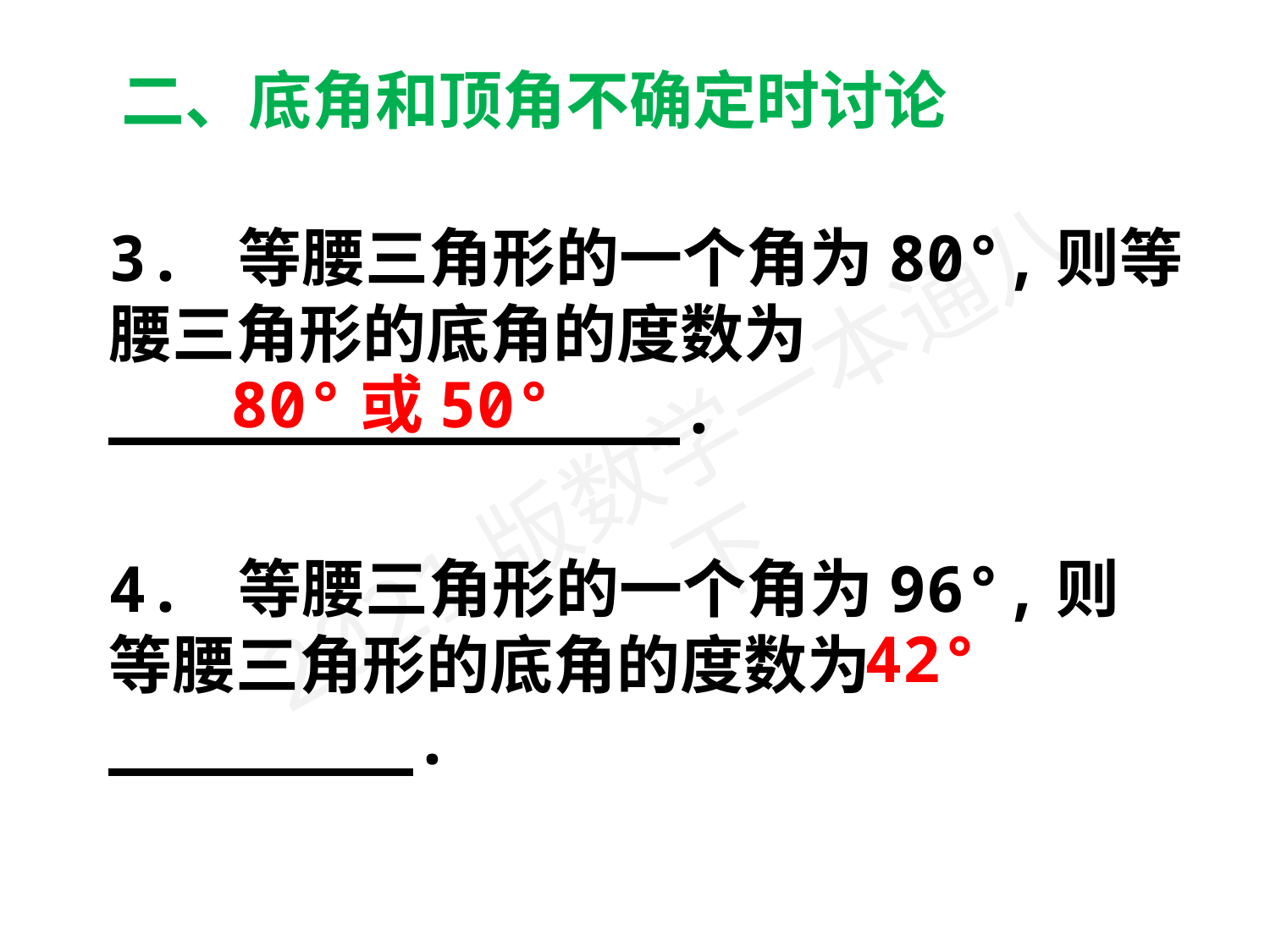

二、底角和顶角不确定时讨论
3. 等腰三角形的一个角为80°,则等腰三角形的底角的度数为_______________.
　80°或50°
4. 等腰三角形的一个角为96°,则等腰三角形的底角的度数为________.
42°